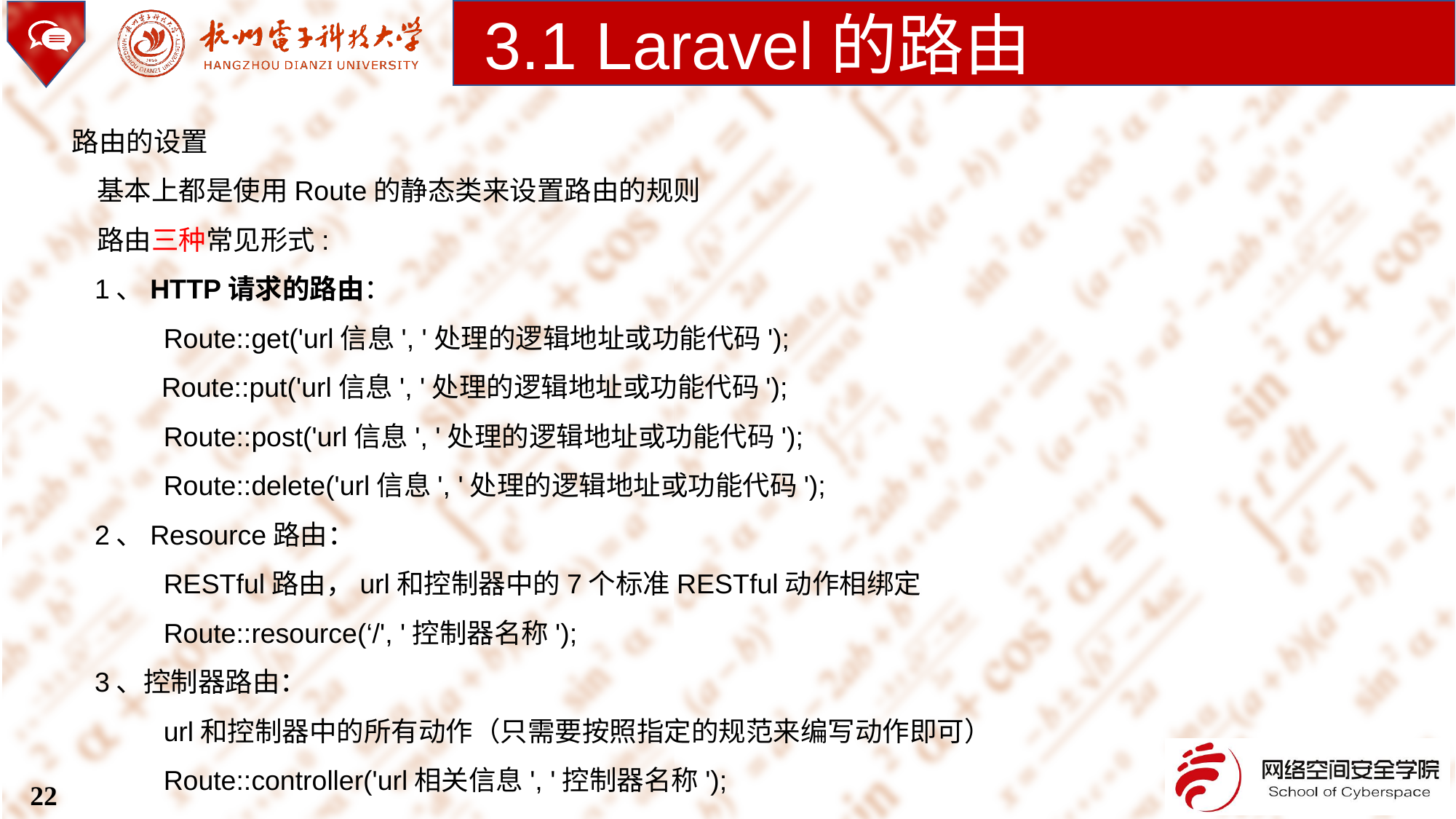

3.1 Laravel的路由
路由的设置
   基本上都是使用Route的静态类来设置路由的规则
   路由三种常见形式:
   1、HTTP请求的路由：
            Route::get('url信息', '处理的逻辑地址或功能代码');
             Route::put('url信息', '处理的逻辑地址或功能代码');
            Route::post('url信息', '处理的逻辑地址或功能代码');
            Route::delete('url信息', '处理的逻辑地址或功能代码');
   2、Resource路由：
            RESTful路由，url和控制器中的7个标准RESTful动作相绑定
            Route::resource(‘/', '控制器名称');
   3、控制器路由：
            url和控制器中的所有动作（只需要按照指定的规范来编写动作即可）
            Route::controller('url相关信息', '控制器名称');
22